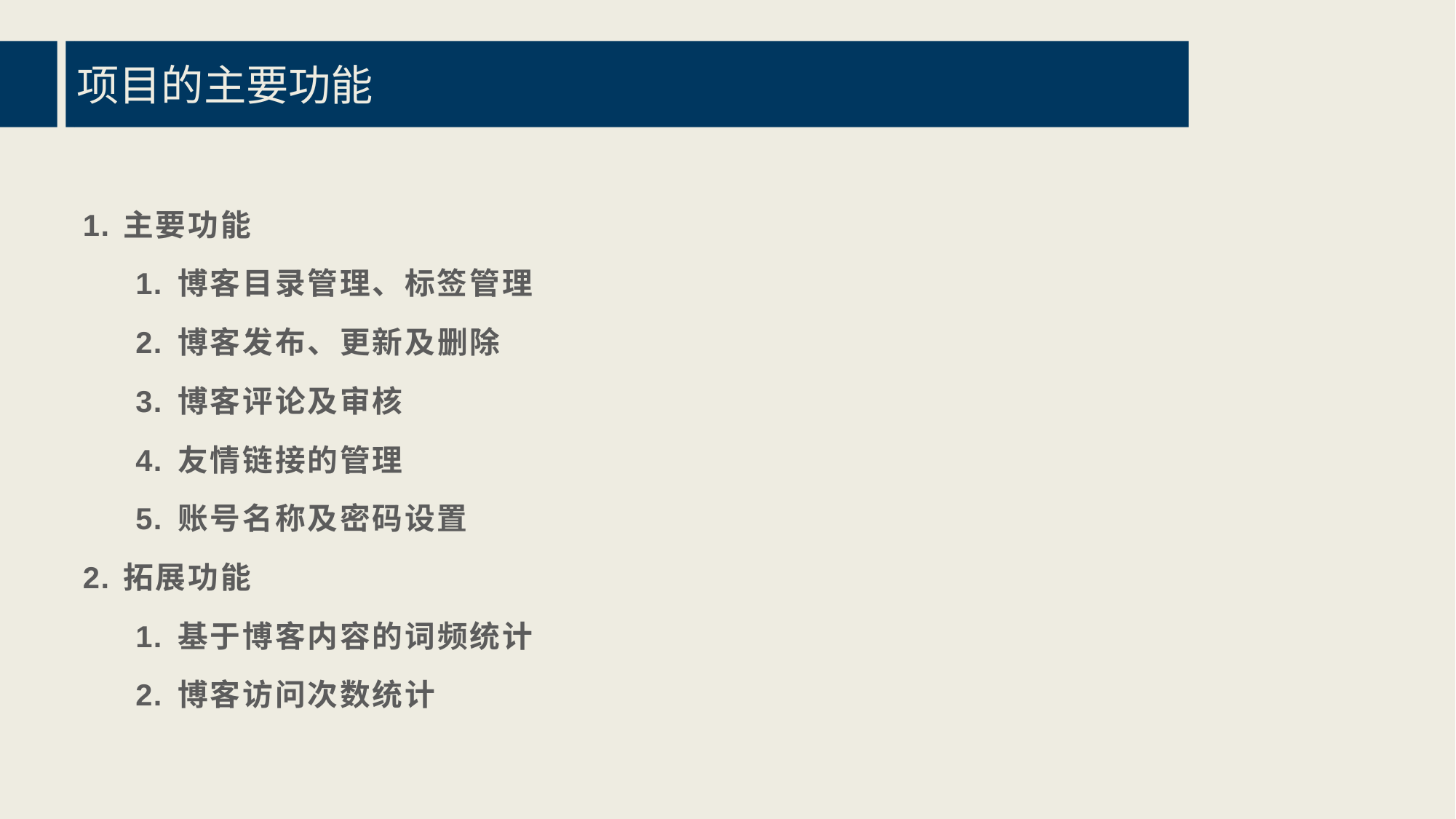

项目的主要功能
主要功能
博客目录管理、标签管理
博客发布、更新及删除
博客评论及审核
友情链接的管理
账号名称及密码设置
拓展功能
基于博客内容的词频统计
博客访问次数统计
5